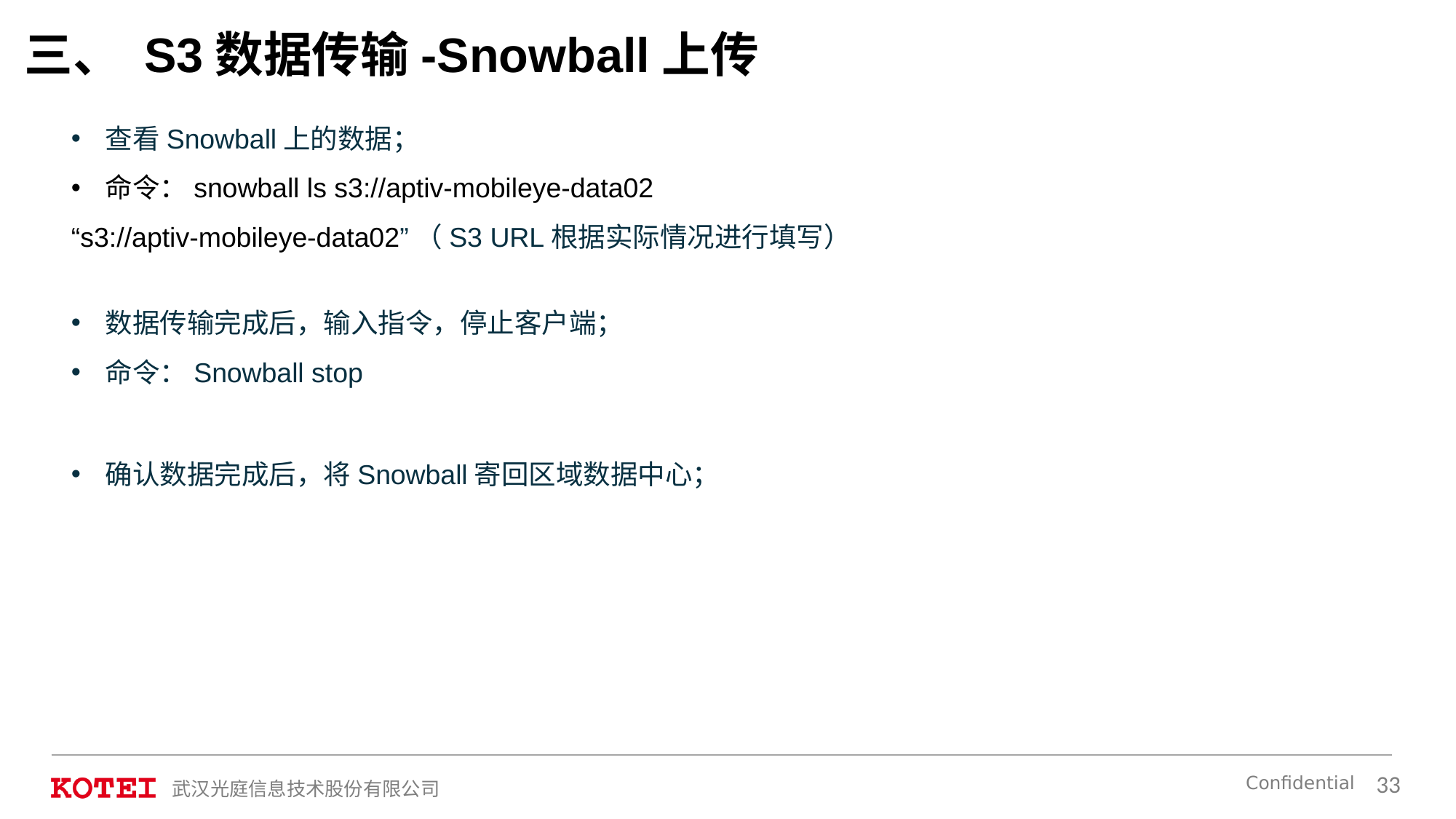

三、 S3数据传输-Snowball上传
查看Snowball上的数据；
命令：snowball ls s3://aptiv-mobileye-data02
“s3://aptiv-mobileye-data02”（S3 URL根据实际情况进行填写）

数据传输完成后，输入指令，停止客户端；
命令：Snowball stop
确认数据完成后，将Snowball寄回区域数据中心；